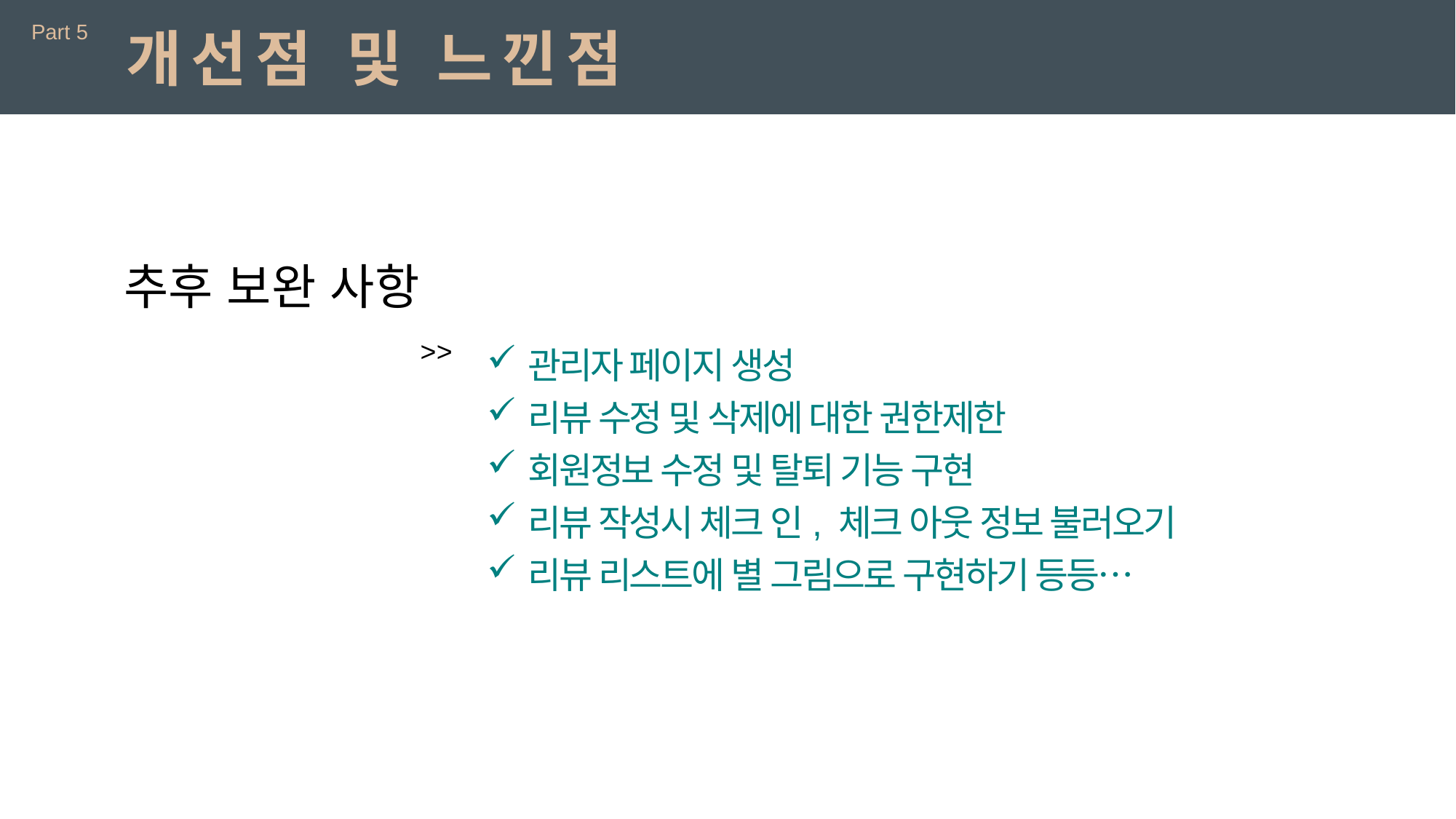

Part 5
개선점 및 느낀점
추후 보완 사항
>>
관리자 페이지 생성
리뷰 수정 및 삭제에 대한 권한제한
회원정보 수정 및 탈퇴 기능 구현
리뷰 작성시 체크 인, 체크 아웃 정보 불러오기
리뷰 리스트에 별 그림으로 구현하기 등등…